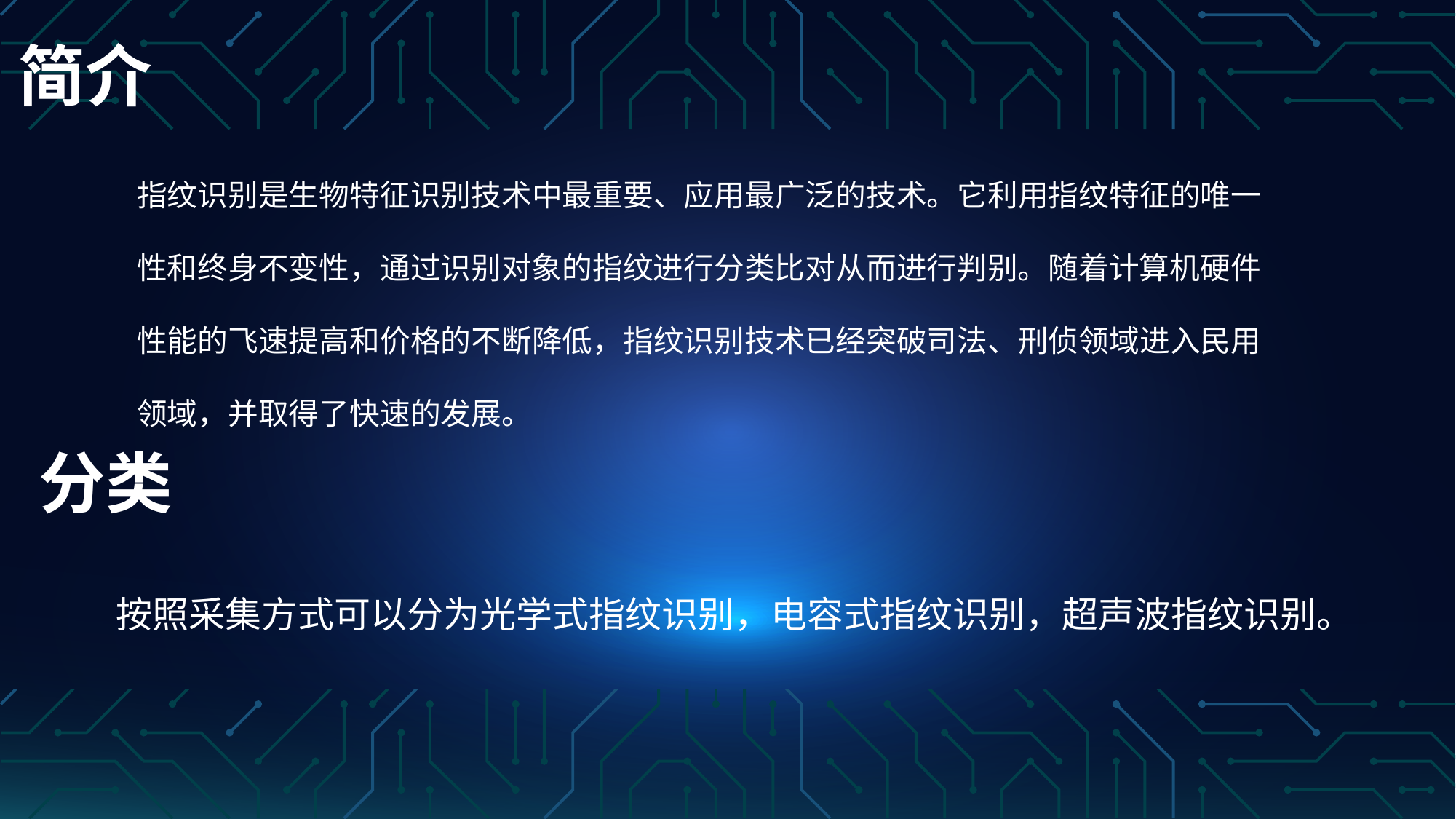

# 简介
指纹识别是生物特征识别技术中最重要、应用最广泛的技术。它利用指纹特征的唯一

性和终身不变性，通过识别对象的指纹进行分类比对从而进行判别。随着计算机硬件

性能的飞速提高和价格的不断降低，指纹识别技术已经突破司法、刑侦领域进入民用

领域，并取得了快速的发展。

 分类
      按照采集方式可以分为光学式指纹识别，电容式指纹识别，超声波指纹识别。